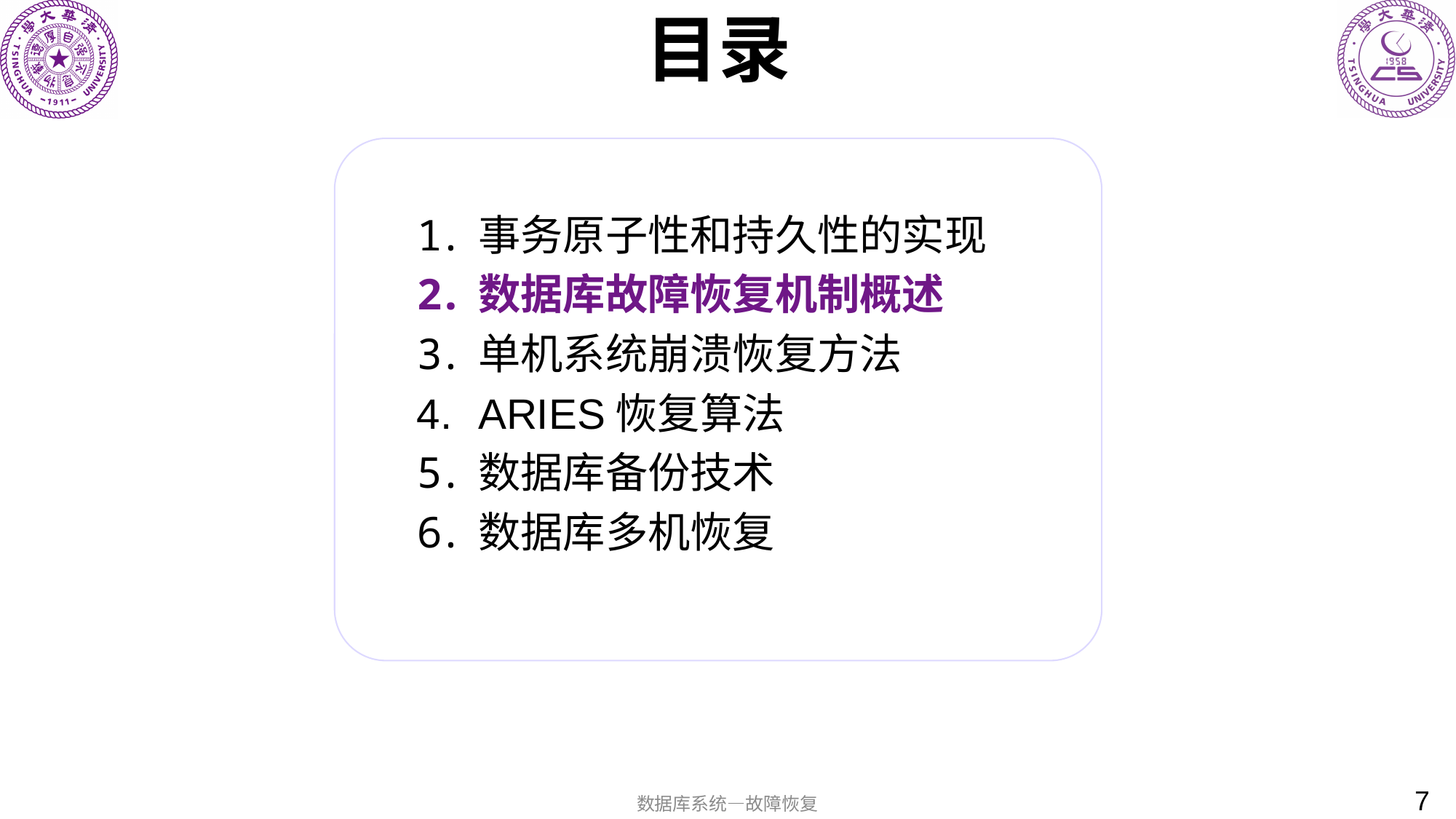

# 目录

事务原子性和持久性的实现
数据库故障恢复机制概述
单机系统崩溃恢复方法
ARIES恢复算法
数据库备份技术
数据库多机恢复
7
数据库系统—故障恢复